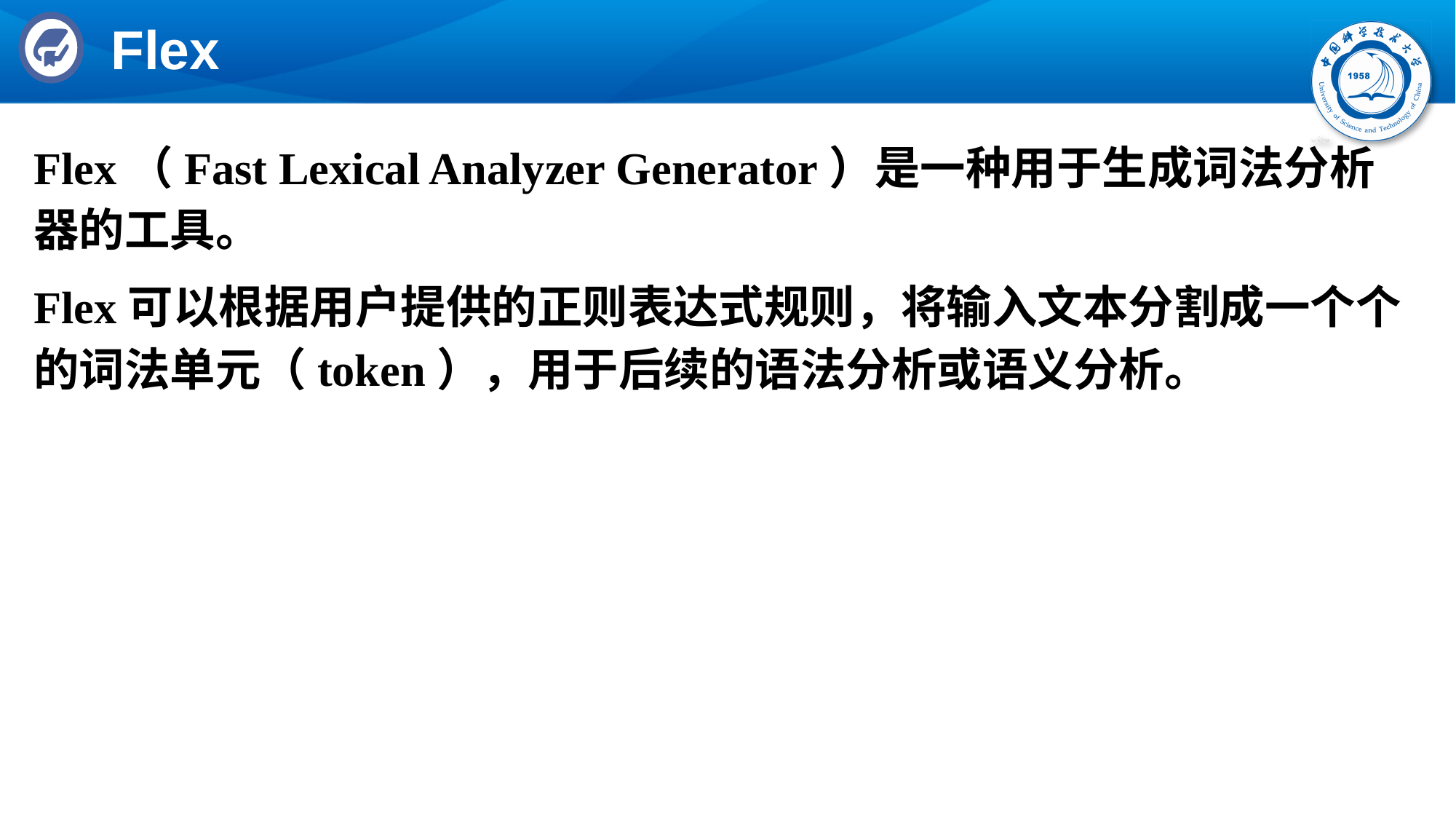

# Flex
Flex（Fast Lexical Analyzer Generator）是一种用于生成词法分析器的工具。
Flex可以根据用户提供的正则表达式规则，将输入文本分割成一个个的词法单元（token），用于后续的语法分析或语义分析。